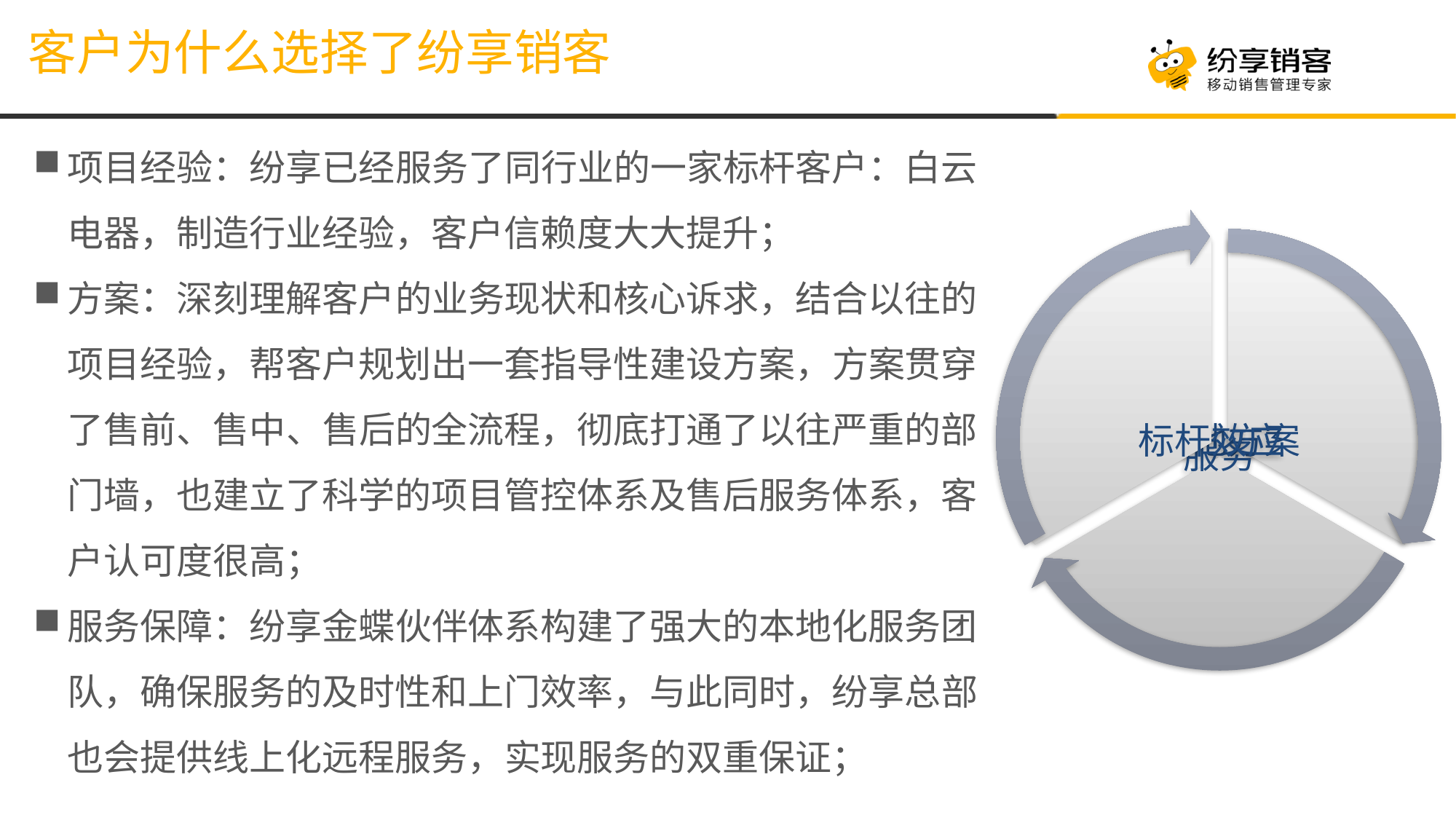

客户为什么选择了纷享销客
项目经验：纷享已经服务了同行业的一家标杆客户：白云电器，制造行业经验，客户信赖度大大提升；
方案：深刻理解客户的业务现状和核心诉求，结合以往的项目经验，帮客户规划出一套指导性建设方案，方案贯穿了售前、售中、售后的全流程，彻底打通了以往严重的部门墙，也建立了科学的项目管控体系及售后服务体系，客户认可度很高；
服务保障：纷享金蝶伙伴体系构建了强大的本地化服务团队，确保服务的及时性和上门效率，与此同时，纷享总部也会提供线上化远程服务，实现服务的双重保证；
落地方案
服务
标杆效应